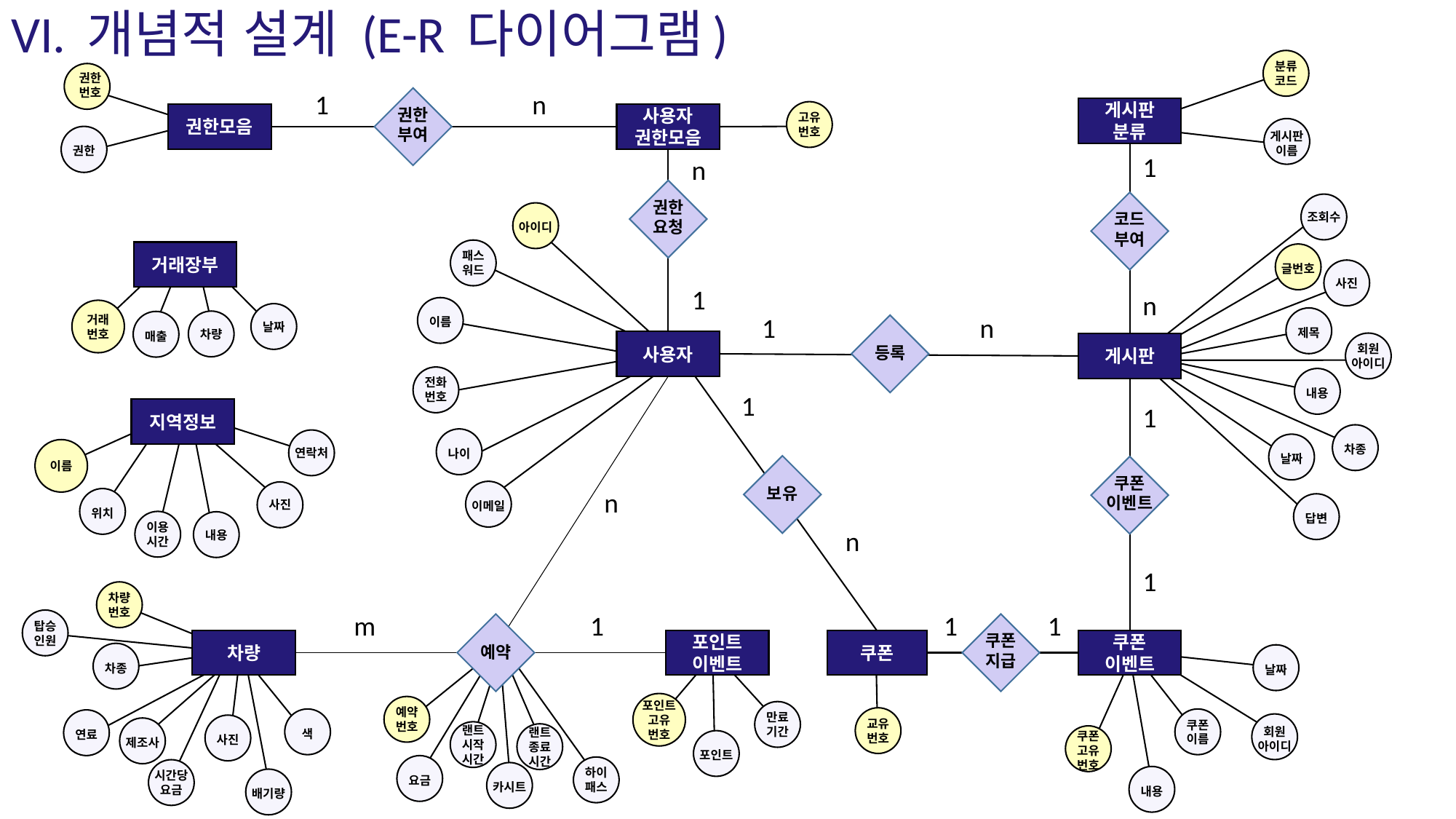

# VI. 개념적 설계 (E-R 다이어그램)

분류
코드

권한
번호
1
n

게시판
분류
권한
부여

권한모음
사용자
권한모음
고유
번호

게시판
이름

권한
1
n

권한
요청

코드
부여
조회수
아이디

거래장부
패스
워드

글번호

사진
1
n

1
n
거래
번호

이름

날짜

제목
차량
매출
사용자

게시판
회원
아이디
등록

전화
번호
내용
1
1
지역정보

차종

연락처
나이
날짜
이름

쿠폰
이벤트
보유
n

사진
이메일

위치
답변

이용
시간
n
내용
1

차량
번호
m
1
1
1

탑승
인원

쿠폰
지급
차량
포인트
이벤트
쿠폰
이벤트
쿠폰
예약

차종
날짜
포인트
고유
번호

예약
번호

만료
기간

교유
번호
쿠폰
이름

랜트
시작
시간

회원
아이디
랜트
종료
시간
색
연료

쿠폰
고유
번호

사진
제조사

포인트

하이
패스

시간당
요금

요금

카시트
내용
배기량